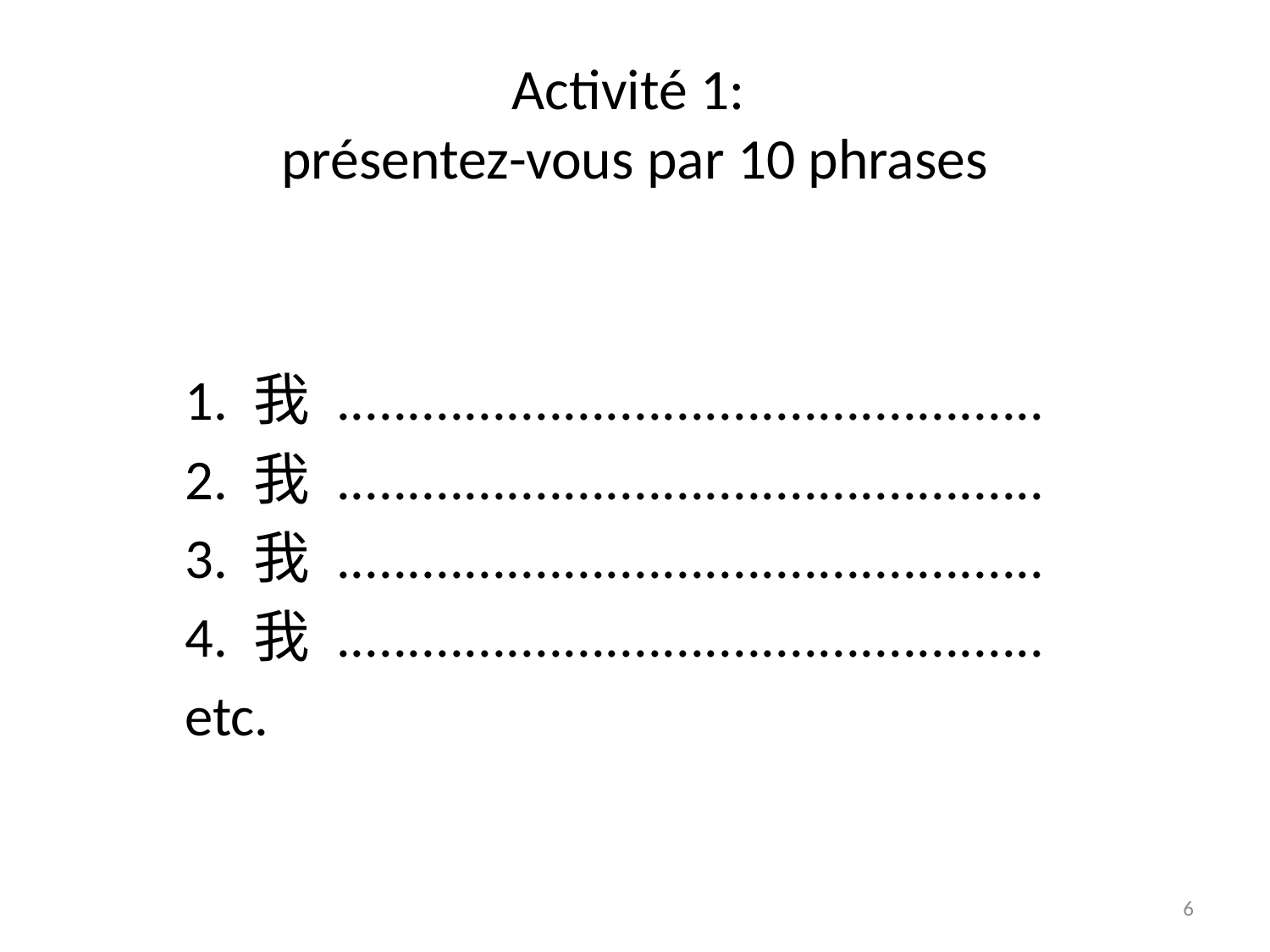

# Activité 1: présentez-vous par 10 phrases
1. 我 ..................................................
2. 我 ..................................................
3. 我 ..................................................
4. 我 ..................................................
etc.
6